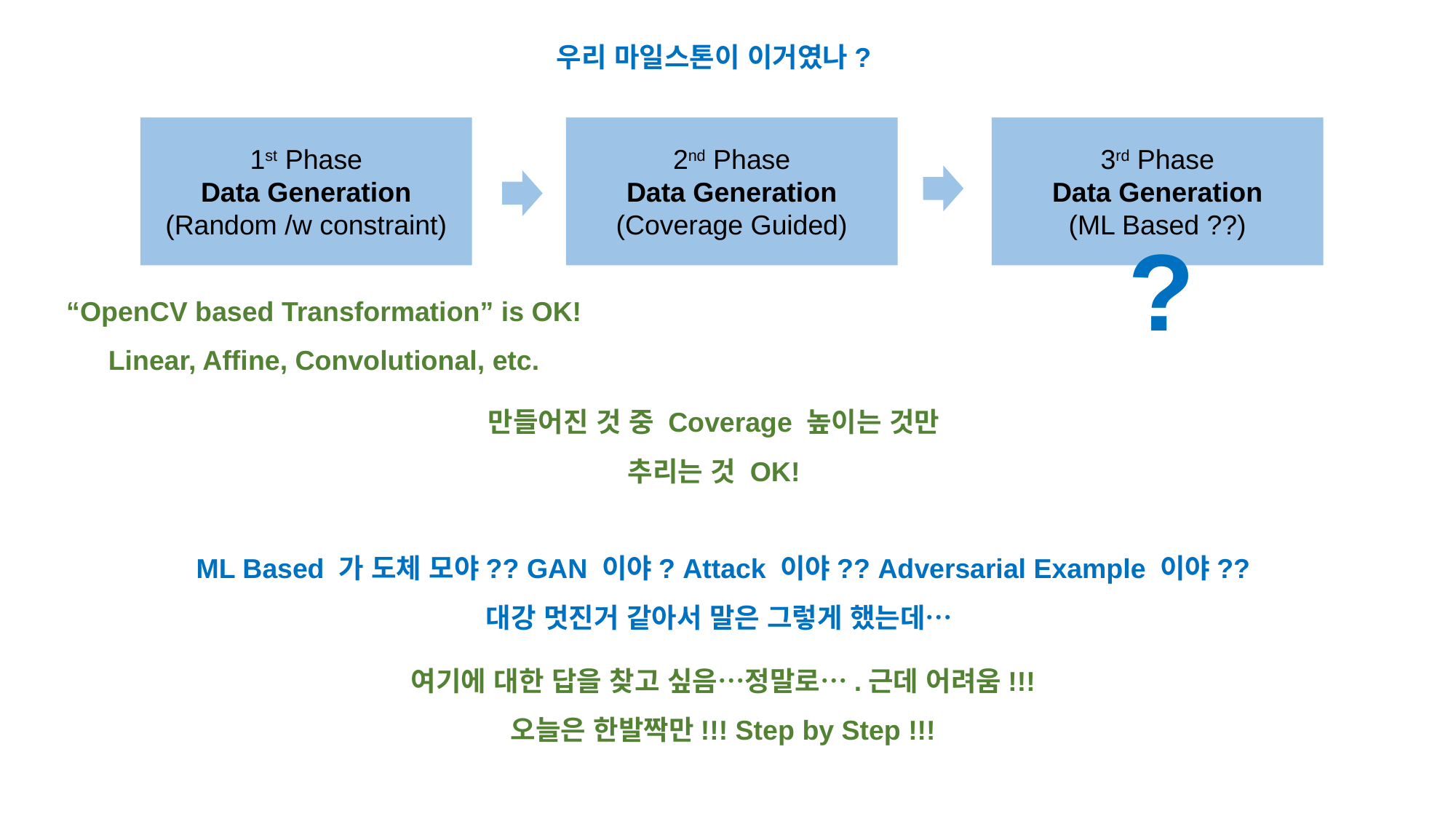

우리 마일스톤이 이거였나?
3rd Phase
Data Generation
(ML Based ??)
1st Phase
Data Generation
(Random /w constraint)
2nd Phase
Data Generation
(Coverage Guided)

?
“OpenCV based Transformation” is OK!
Linear, Affine, Convolutional, etc.
만들어진 것 중 Coverage 높이는 것만
추리는 것 OK!
ML Based 가 도체 모야?? GAN 이야? Attack 이야?? Adversarial Example 이야??
대강 멋진거 같아서 말은 그렇게 했는데…
여기에 대한 답을 찾고 싶음…정말로….근데 어려움!!!
오늘은 한발짝만!!! Step by Step !!!